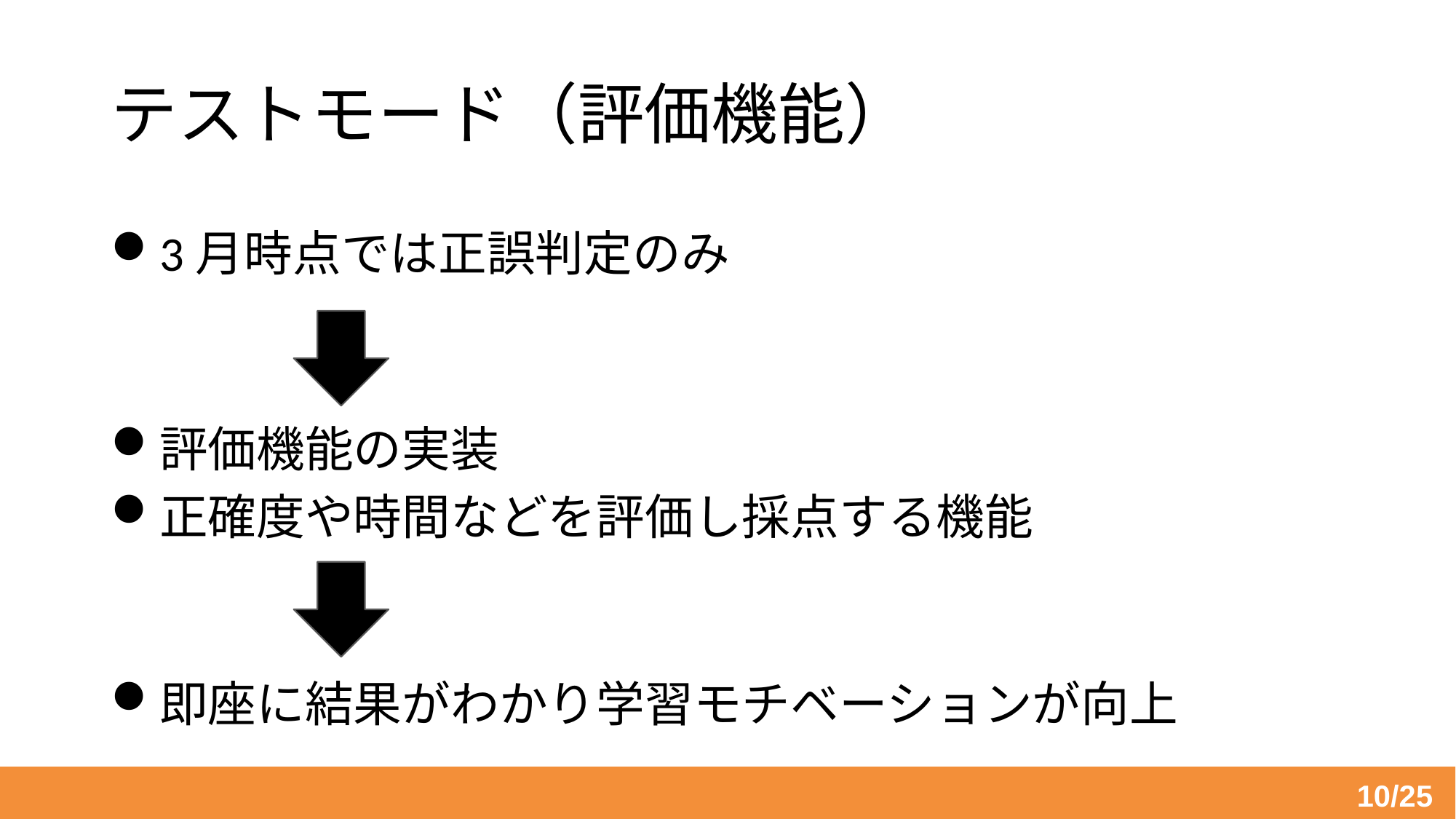

# テストモード（評価機能）
3月時点では正誤判定のみ

評価機能の実装
正確度や時間などを評価し採点する機能

即座に結果がわかり学習モチベーションが向上

10/25